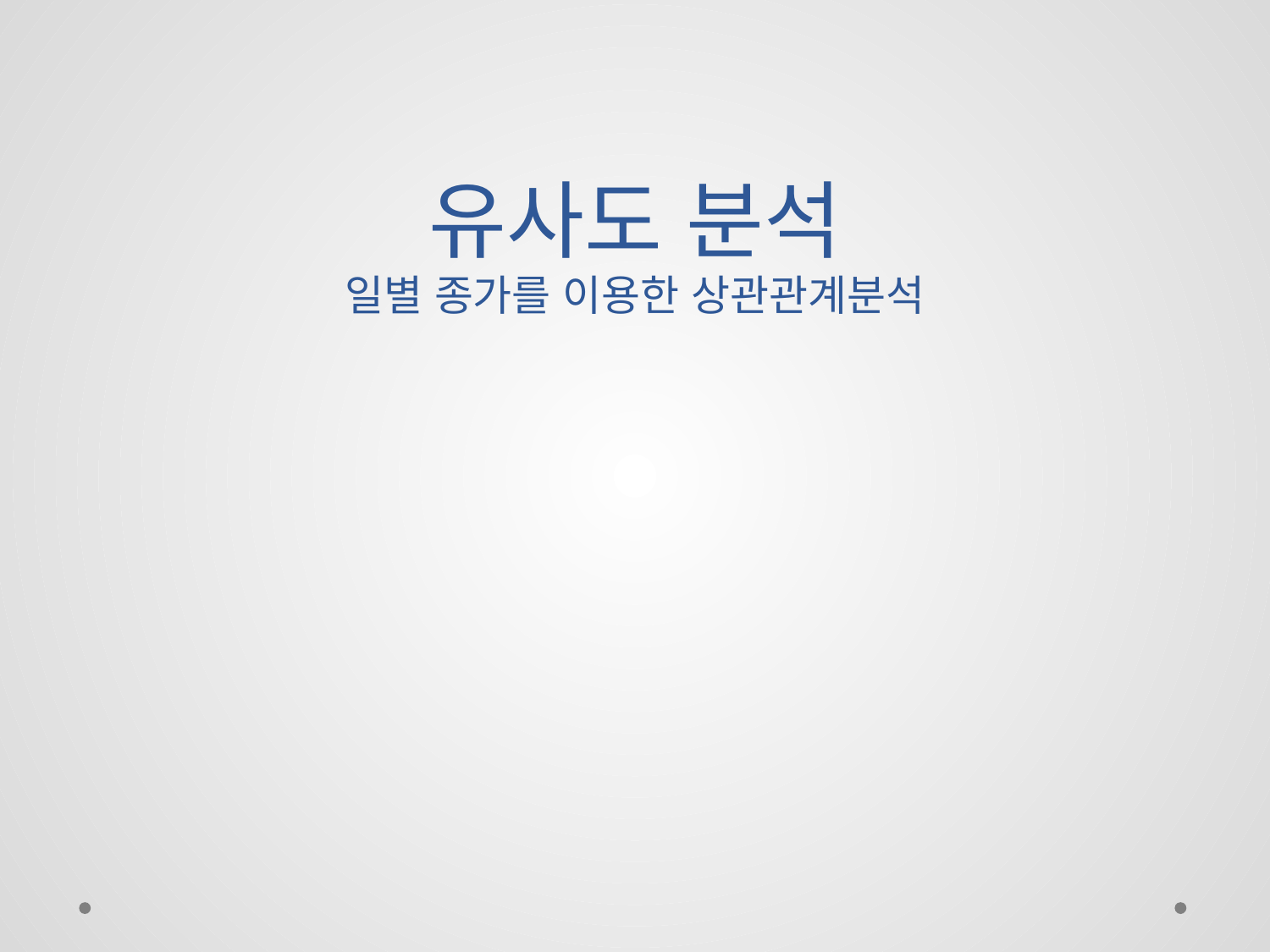

# 유사도 분석 일별 종가를 이용한 상관관계분석